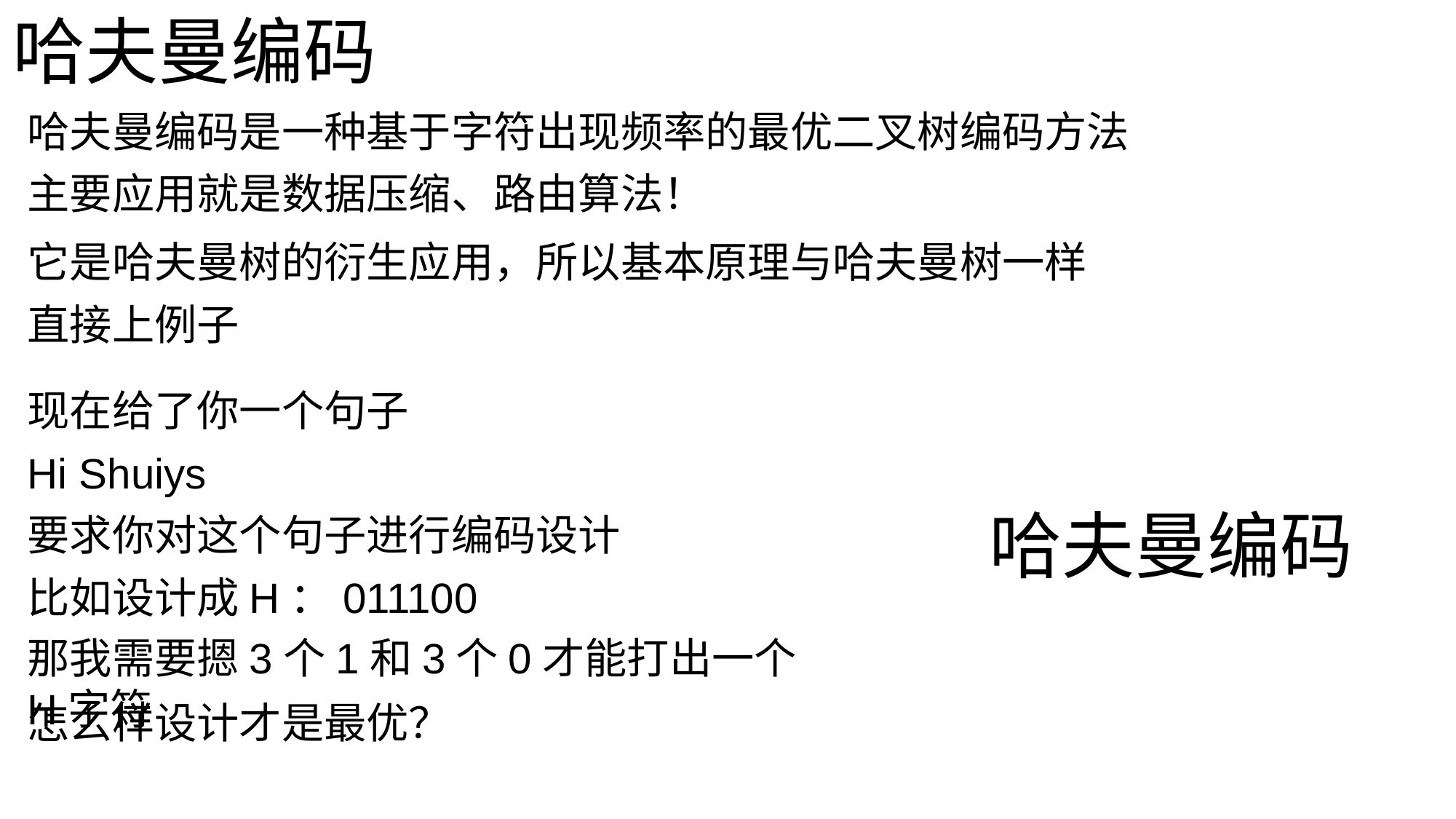

哈夫曼编码
哈夫曼编码是一种基于字符出现频率的最优二叉树编码方法
主要应用就是数据压缩、路由算法！
它是哈夫曼树的衍生应用，所以基本原理与哈夫曼树一样
直接上例子
现在给了你一个句子
Hi Shuiys
哈夫曼编码
要求你对这个句子进行编码设计
比如设计成H：011100
那我需要摁3个1和3个0才能打出一个H字符
怎么样设计才是最优？